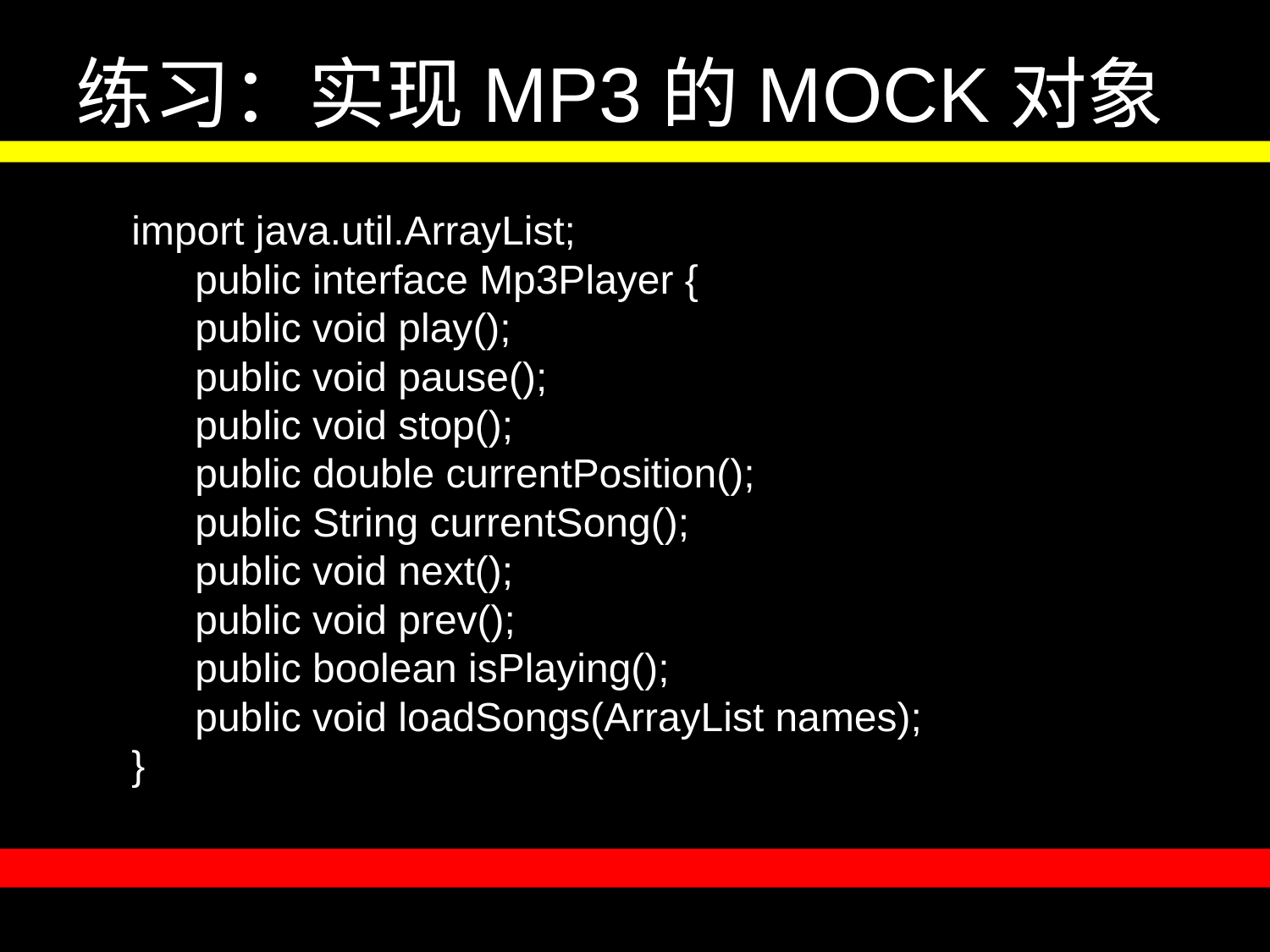

# 练习：实现MP3的MOCK对象
import java.util.ArrayList;
public interface Mp3Player {
public void play();
public void pause();
public void stop();
public double currentPosition();
public String currentSong();
public void next();
public void prev();
public boolean isPlaying();
public void loadSongs(ArrayList names);
}